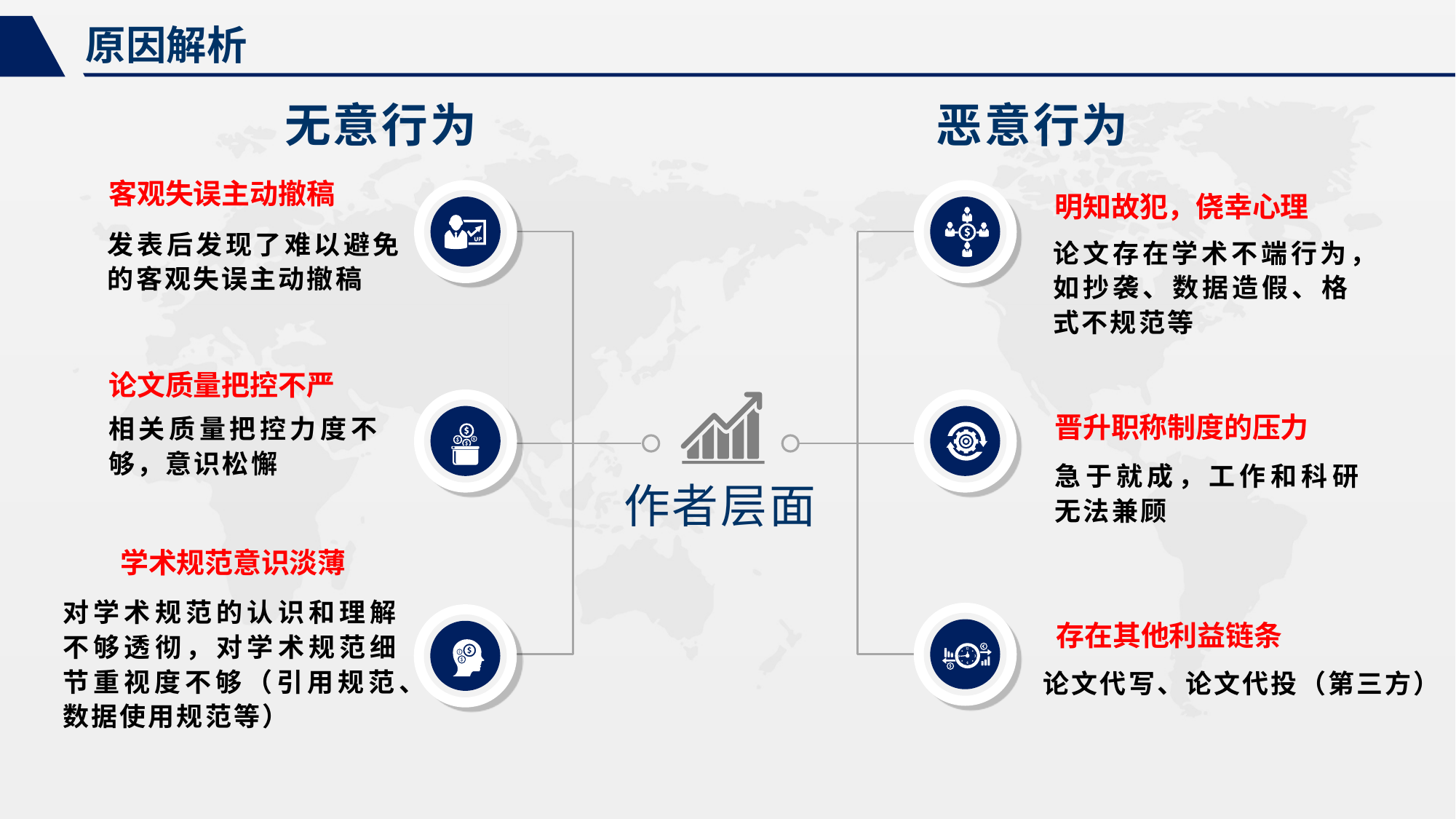

原因解析

无意行为
恶意行为
客观失误主动撤稿

明知故犯，侥幸心理
发表后发现了难以避免的客观失误主动撤稿
论文存在学术不端行为，如抄袭、数据造假、格式不规范等
论文质量把控不严

晋升职称制度的压力
相关质量把控力度不够，意识松懈

急于就成，工作和科研无法兼顾
作者层面
学术规范意识淡薄
对学术规范的认识和理解不够透彻，对学术规范细节重视度不够（引用规范、数据使用规范等）

存在其他利益链条
论文代写、论文代投（第三方）